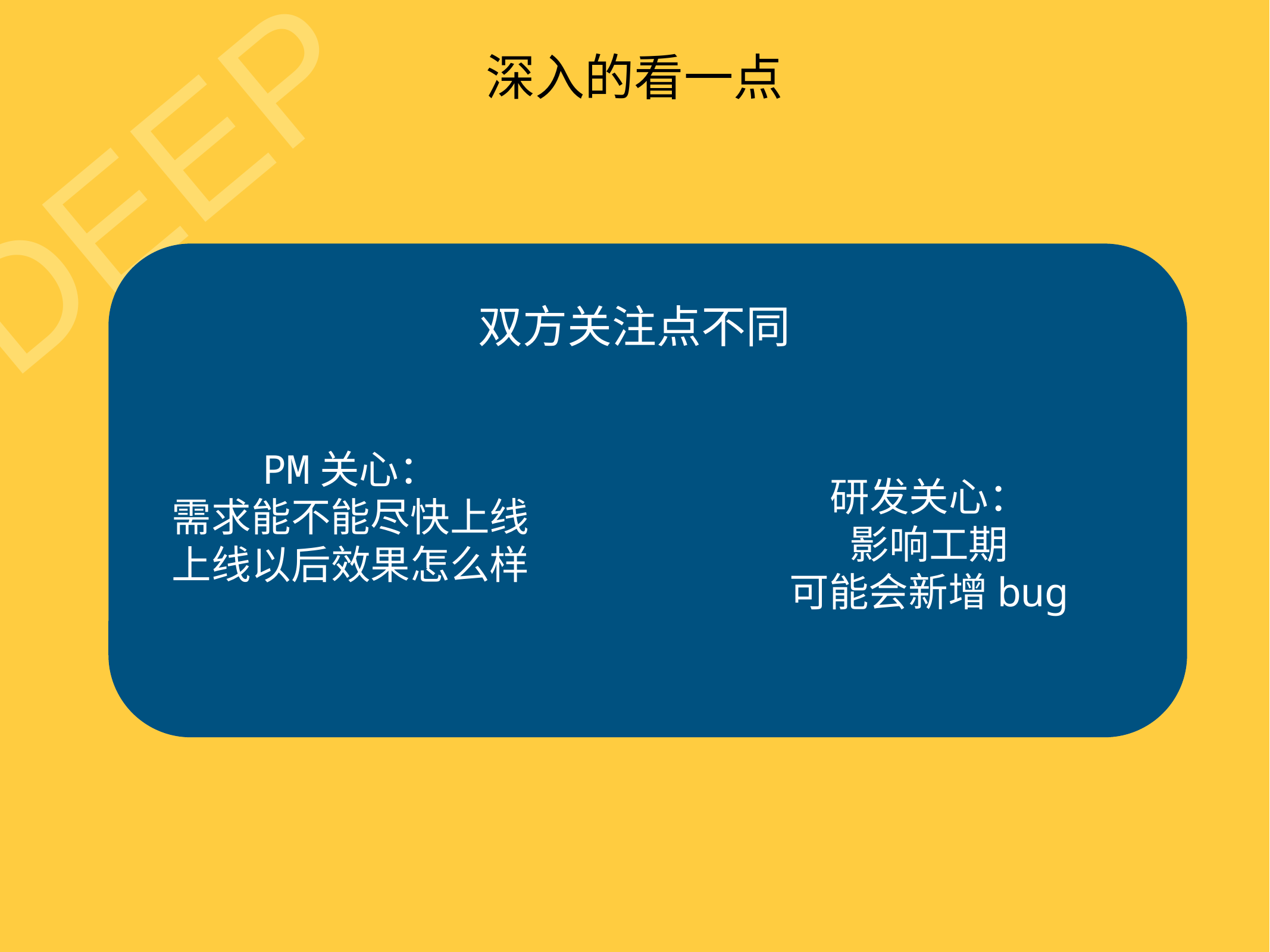

深入的看一点
DEEP

双方关注点不同
PM关心：
需求能不能尽快上线
上线以后效果怎么样
研发关心：
影响工期
可能会新增bug